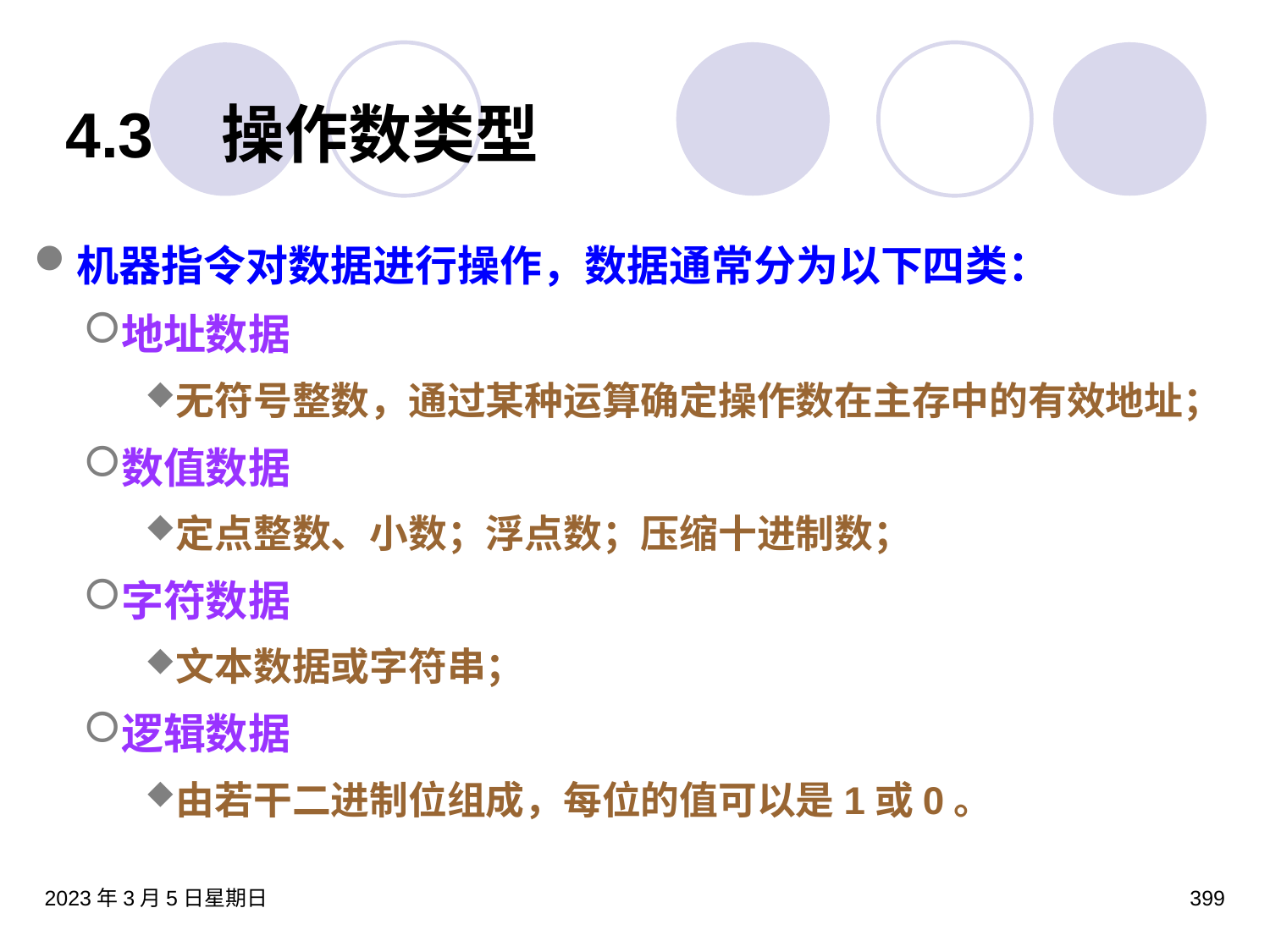

4.3   操作数类型
机器指令对数据进行操作，数据通常分为以下四类：
地址数据
无符号整数，通过某种运算确定操作数在主存中的有效地址；
数值数据
定点整数、小数；浮点数；压缩十进制数；
字符数据
文本数据或字符串；
逻辑数据
由若干二进制位组成，每位的值可以是1或0。
2023年3月5日星期日
399